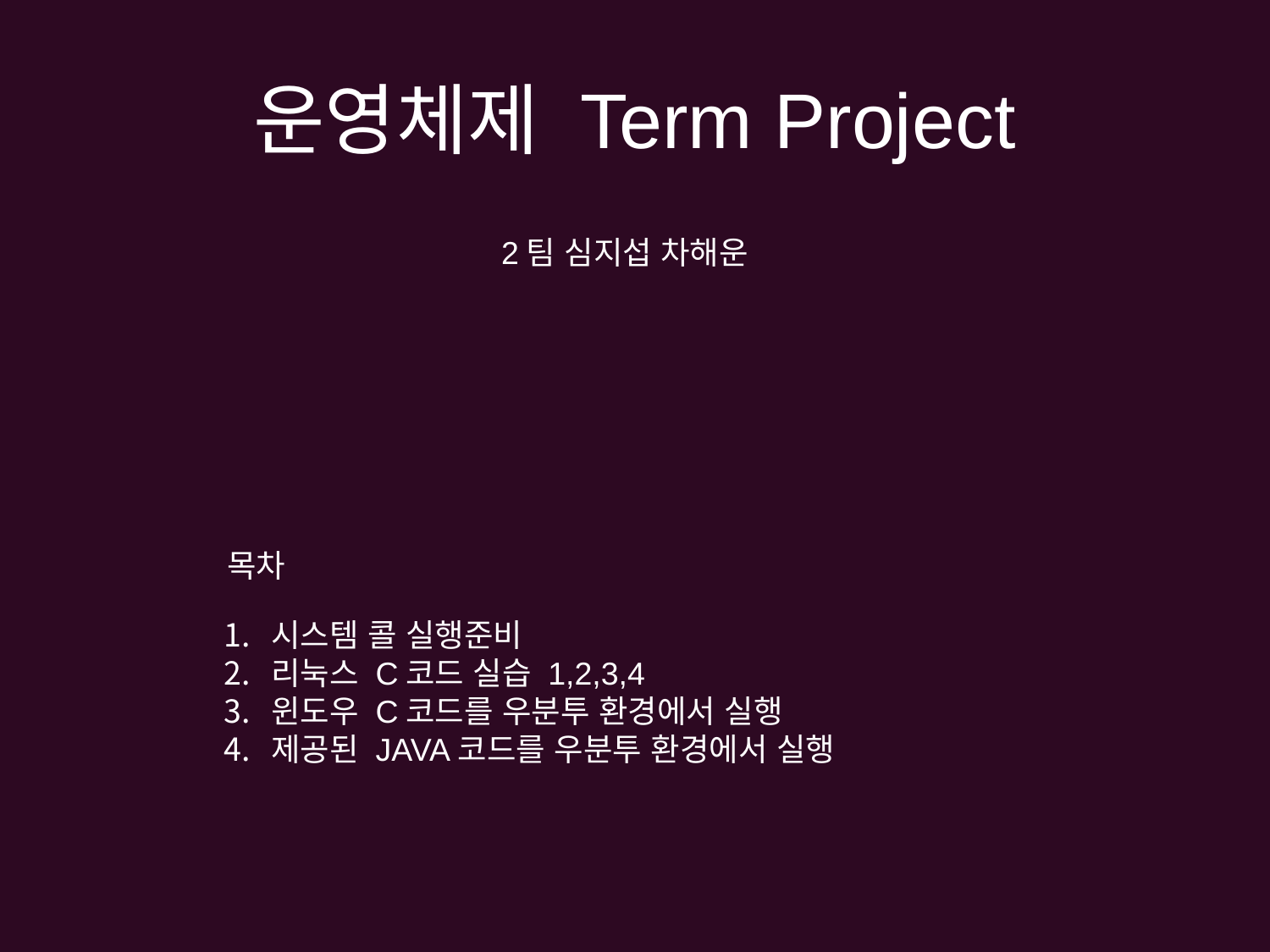

# 운영체제 Term Project
2팀 심지섭 차해운
목차
시스템 콜 실행준비
리눅스 C코드 실습 1,2,3,4
윈도우 C코드를 우분투 환경에서 실행
제공된 JAVA코드를 우분투 환경에서 실행